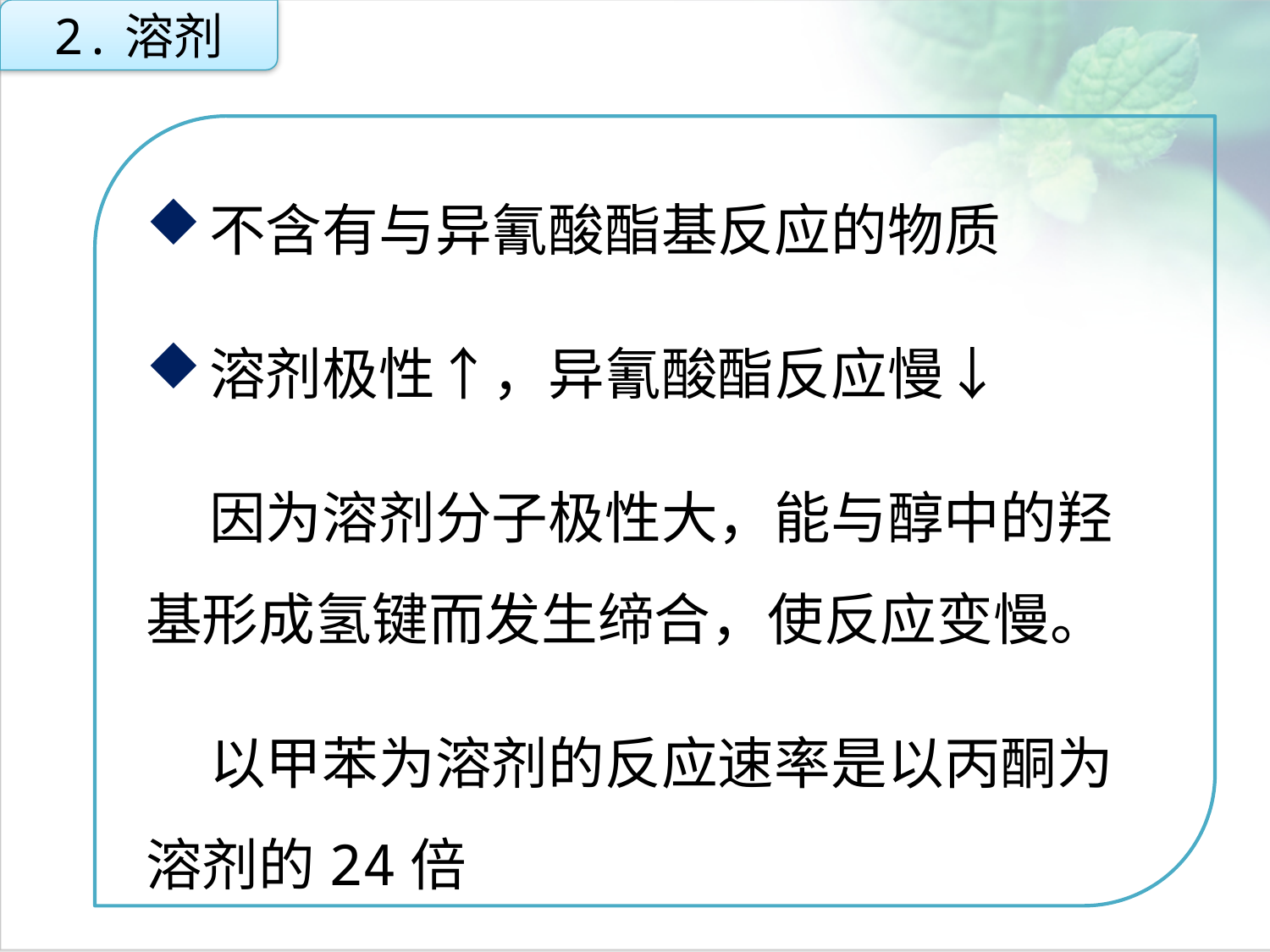

2.溶剂
不含有与异氰酸酯基反应的物质
溶剂极性↑，异氰酸酯反应慢↓
因为溶剂分子极性大，能与醇中的羟基形成氢键而发生缔合，使反应变慢。
以甲苯为溶剂的反应速率是以丙酮为溶剂的24倍
点击添加文本
点击添加文本
点击添加文本
点击添加文本